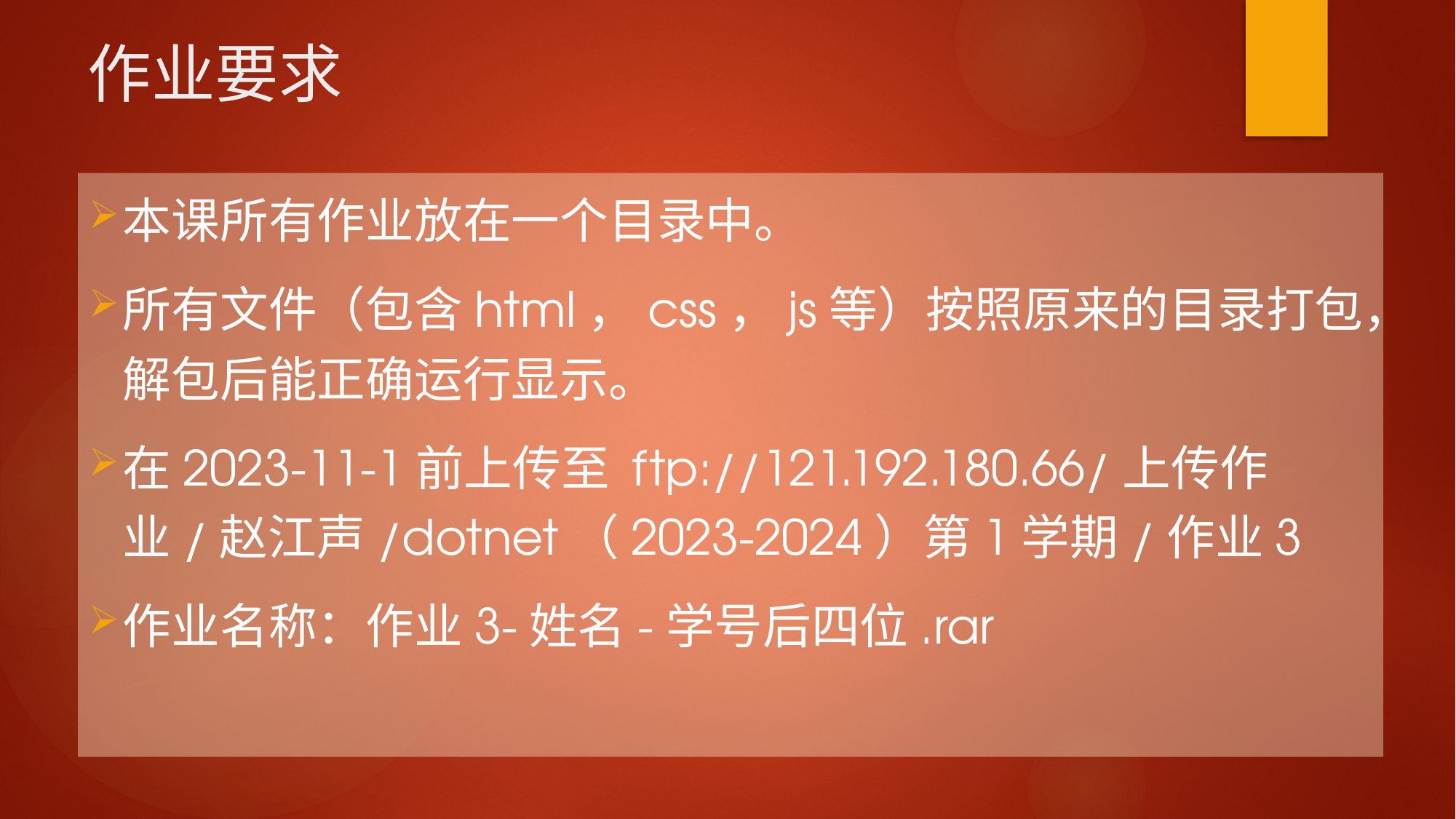

# 作业要求
本课所有作业放在一个目录中。
所有文件（包含html，css，js等）按照原来的目录打包，解包后能正确运行显示。
在2023-11-1前上传至 ftp://121.192.180.66/上传作业/赵江声/dotnet（2023-2024）第1学期/作业3
作业名称：作业3-姓名-学号后四位.rar